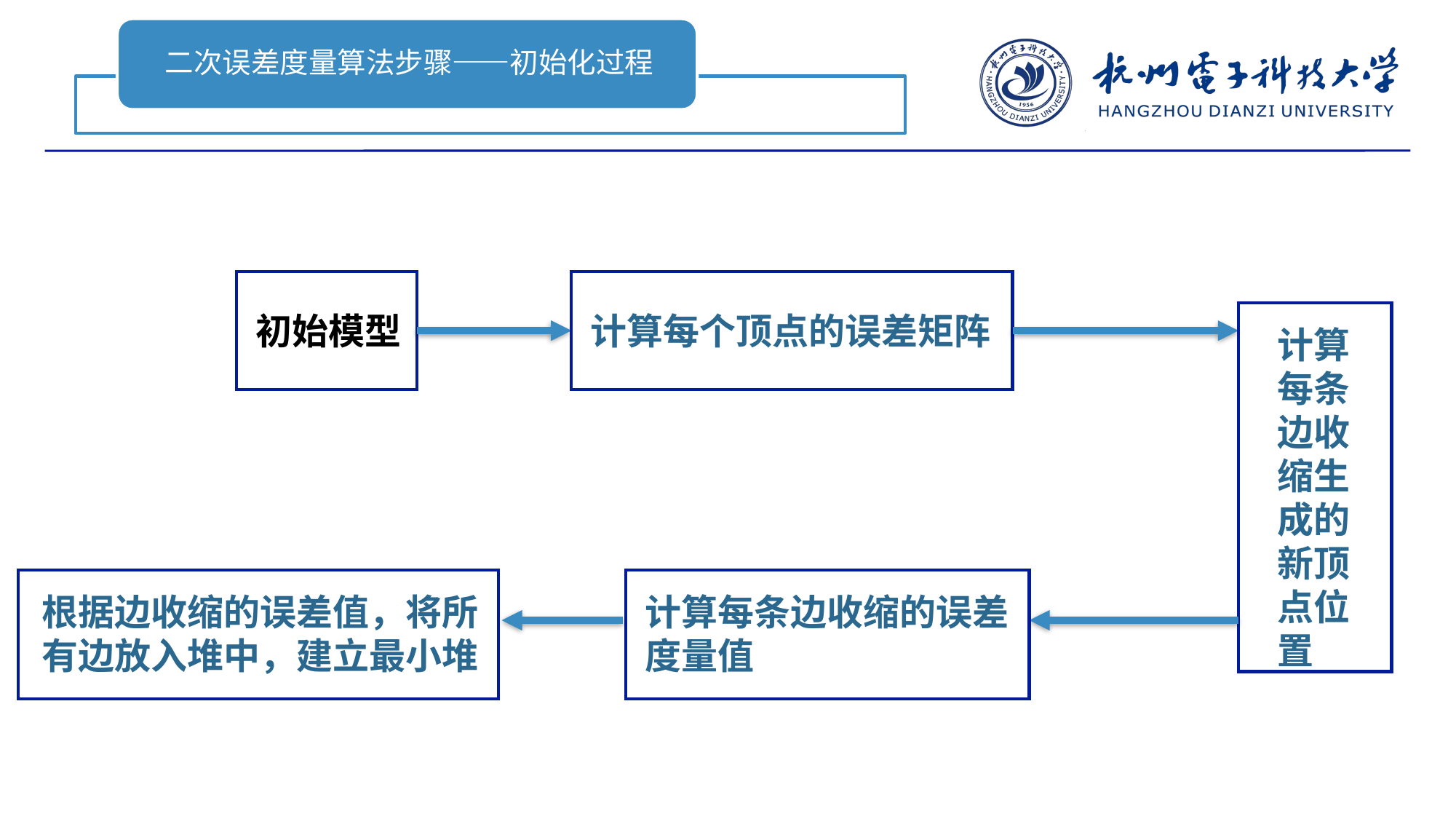

二次误差度量算法步骤——初始化过程

初始模型
计算每个顶点的误差矩阵

计算每条边收缩生成的新顶点位置

根据边收缩的误差值，将所有边放入堆中，建立最小堆
计算每条边收缩的误差度量值